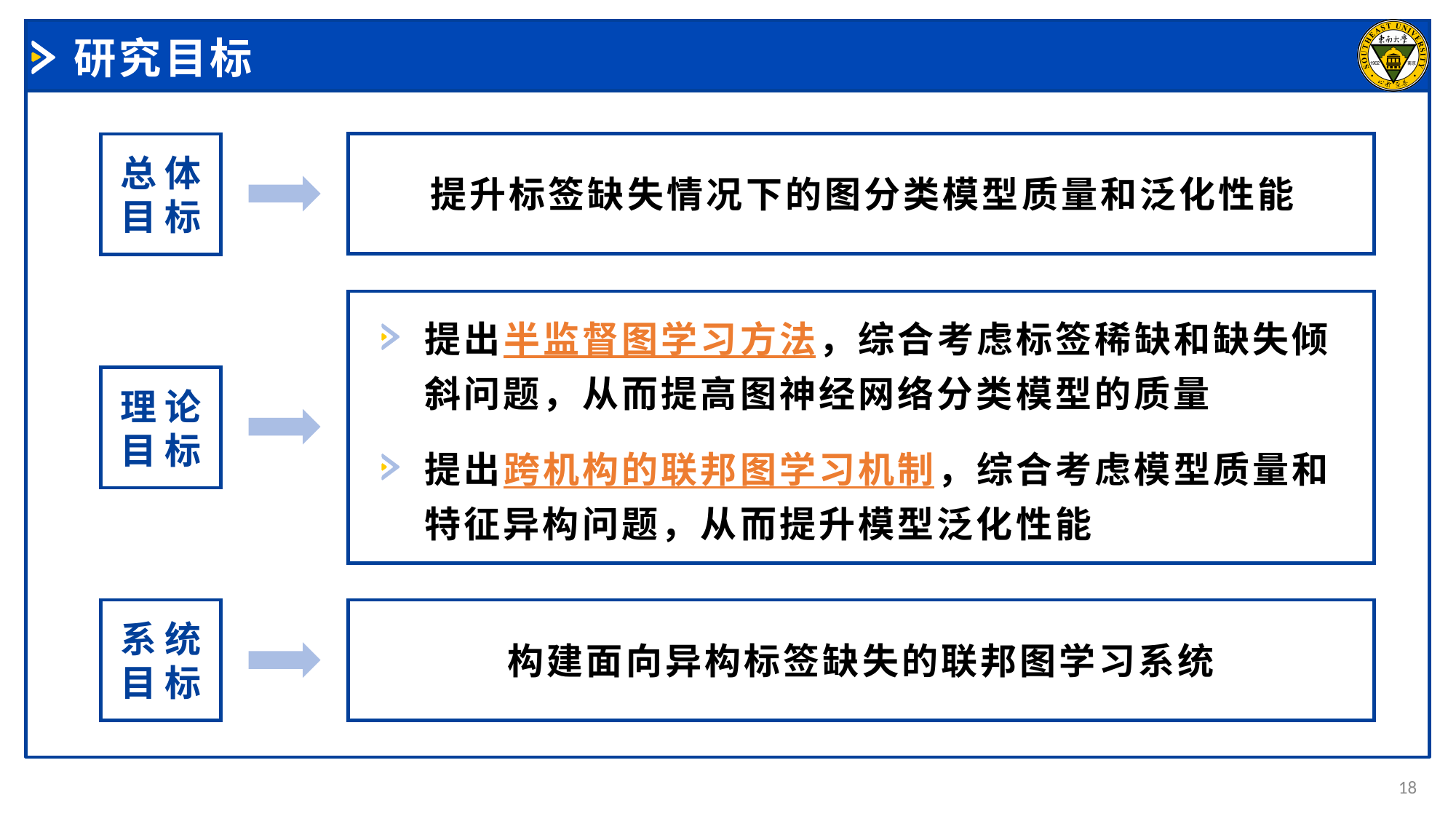

# 研究目标

总 体
目 标
提升标签缺失情况下的图分类模型质量和泛化性能

提出半监督图学习方法，综合考虑标签稀缺和缺失倾斜问题，从而提高图神经网络分类模型的质量

理 论
目 标

提出跨机构的联邦图学习机制，综合考虑模型质量和特征异构问题，从而提升模型泛化性能

系 统
目 标
构建面向异构标签缺失的联邦图学习系统

18